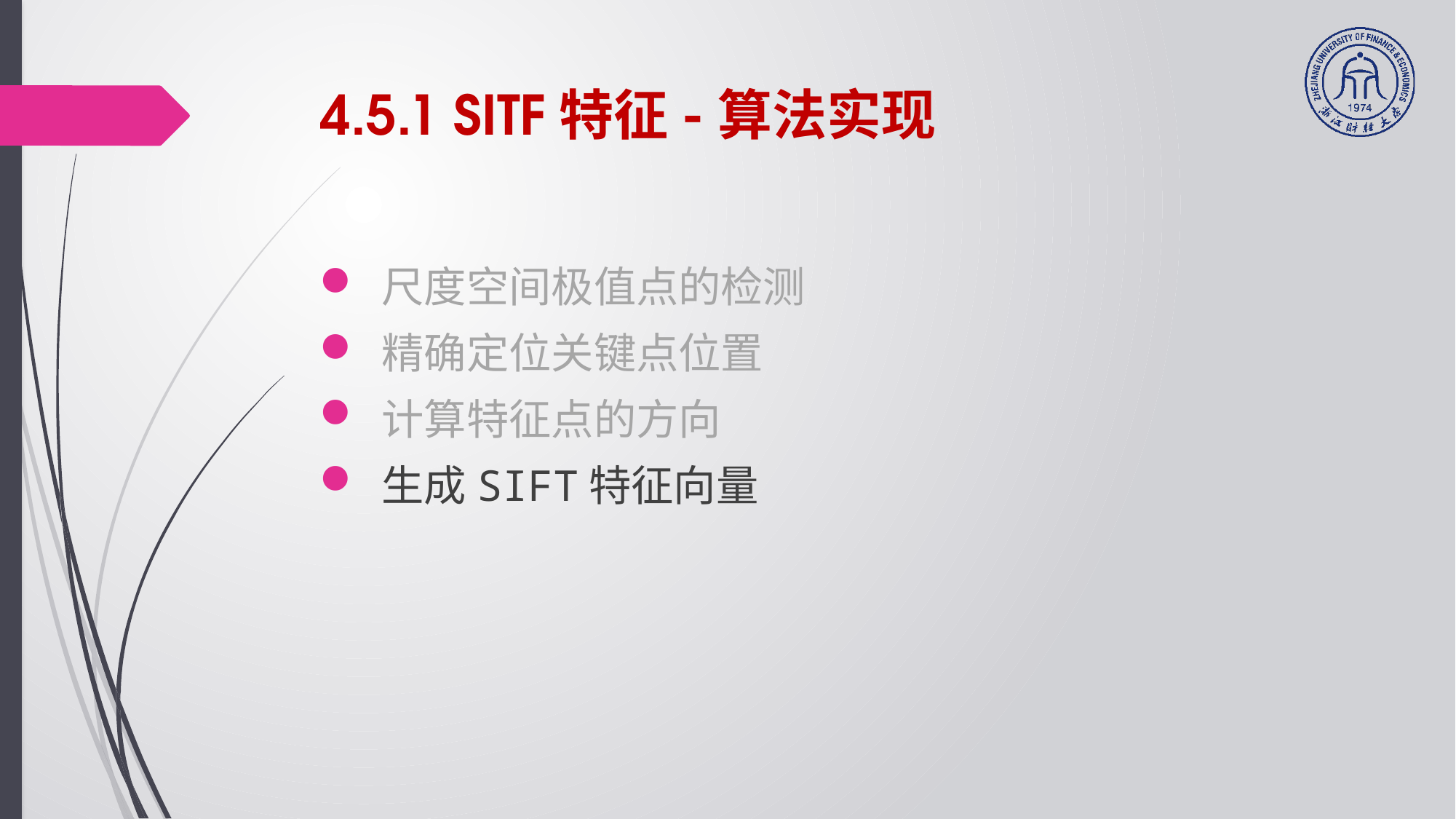

# 4.5.1 SITF特征-算法实现
 尺度空间极值点的检测
 精确定位关键点位置
 计算特征点的方向
 生成SIFT特征向量